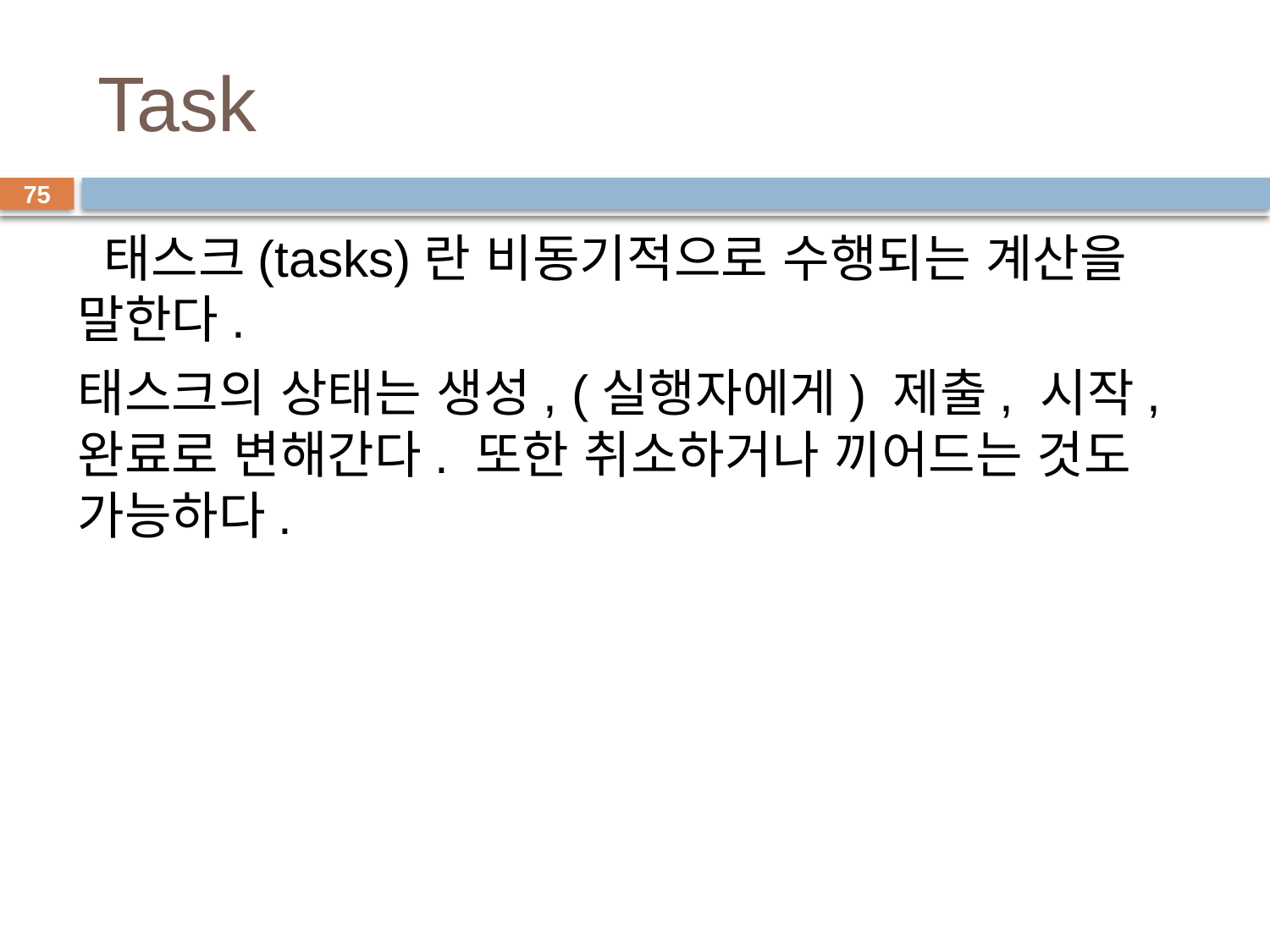

# Task
75
 태스크(tasks)란 비동기적으로 수행되는 계산을 말한다.
태스크의 상태는 생성, (실행자에게) 제출, 시작, 완료로 변해간다. 또한 취소하거나 끼어드는 것도 가능하다.